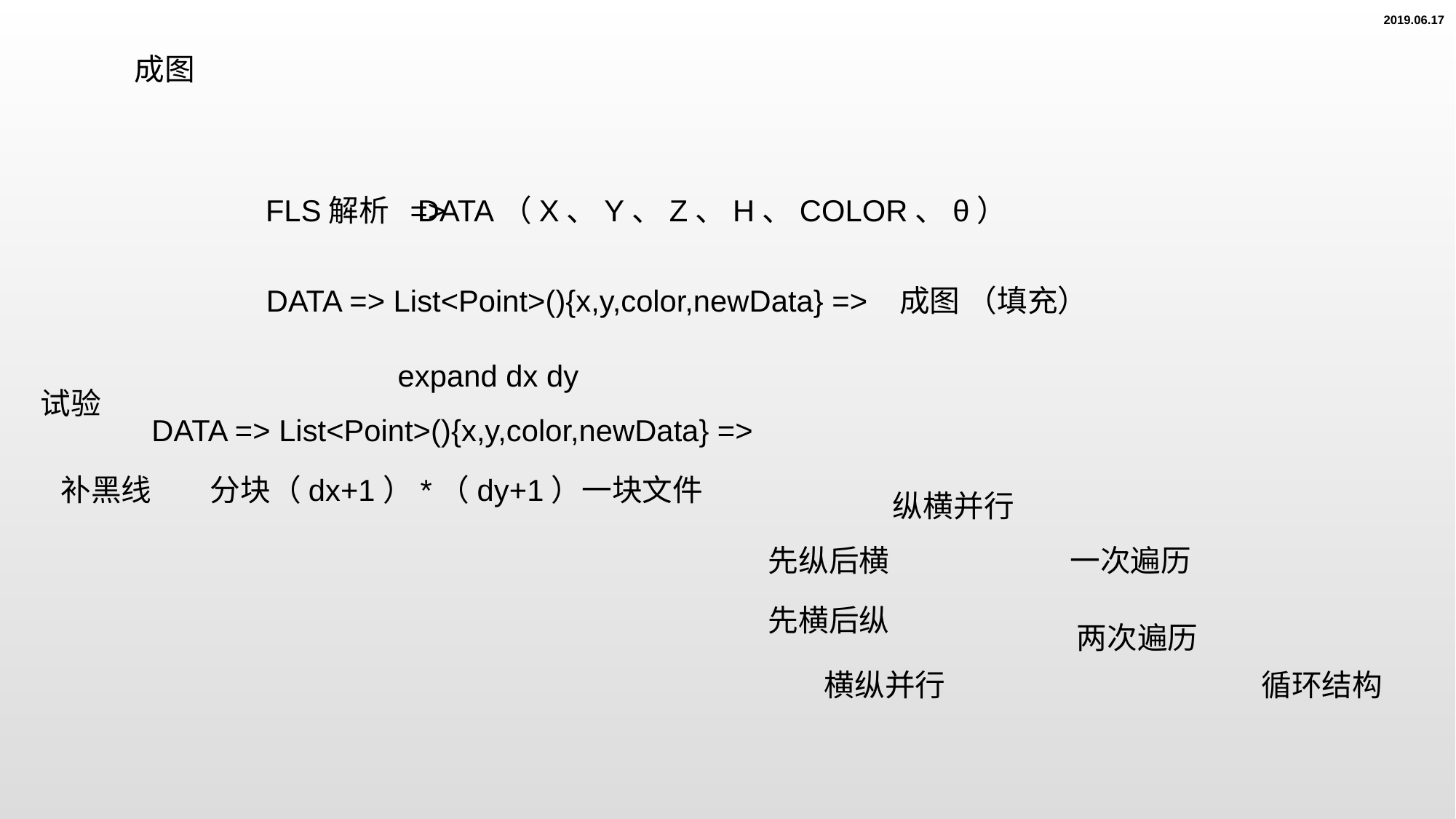

2019.06.17
成图
FLS解析  =>
DATA（X、Y、Z、H、COLOR、θ）
DATA => List<Point>(){x,y,color,newData} =>
成图 （填充）
expand dx dy
试验
DATA => List<Point>(){x,y,color,newData} =>
补黑线
分块（dx+1）*（dy+1）一块文件
纵横并行
先纵后横
一次遍历
先横后纵
两次遍历
横纵并行
循环结构